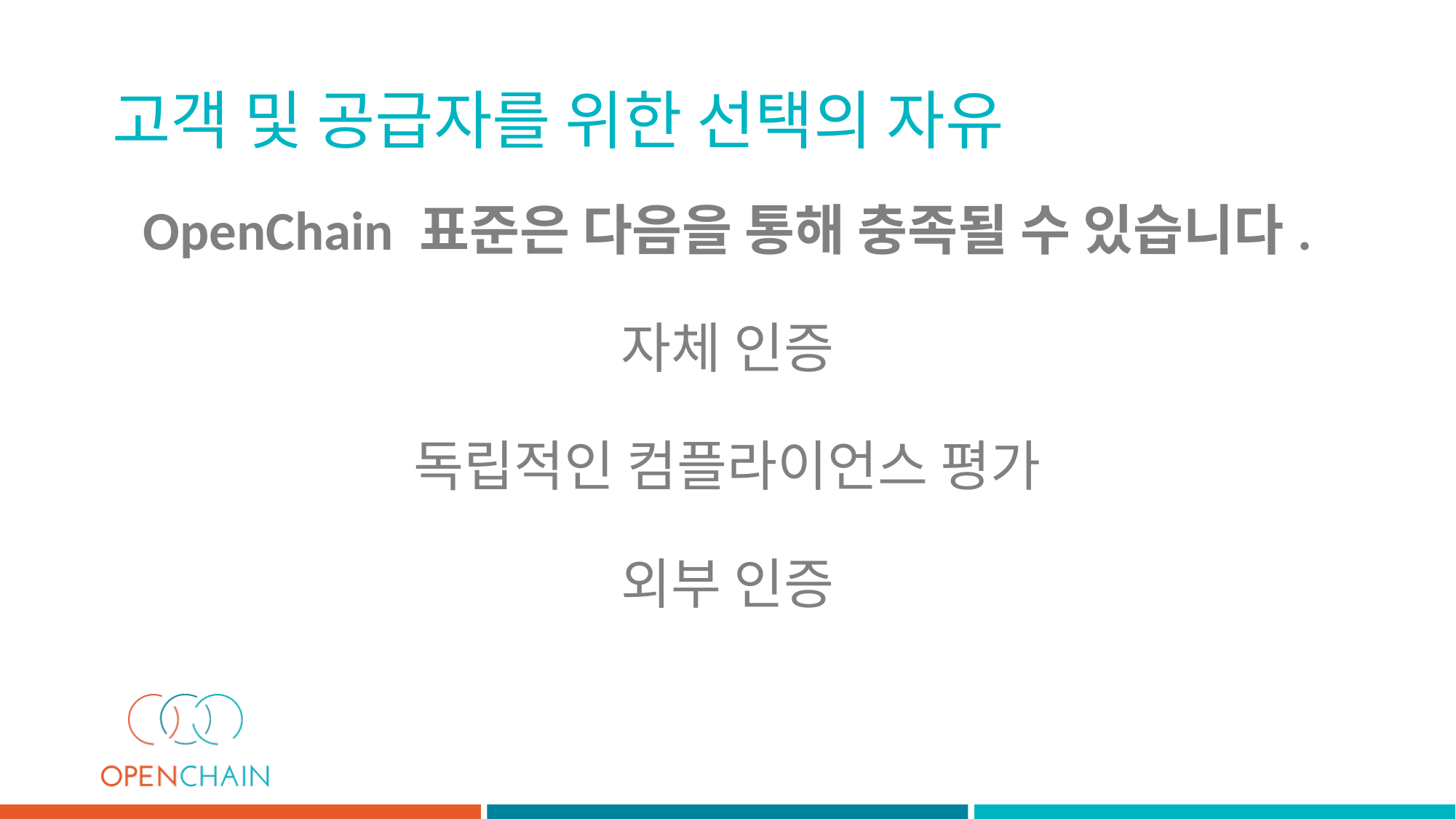

고객 및 공급자를 위한 선택의 자유
# OpenChain 표준은 다음을 통해 충족될 수 있습니다. 자체 인증 독립적인 컴플라이언스 평가 외부 인증